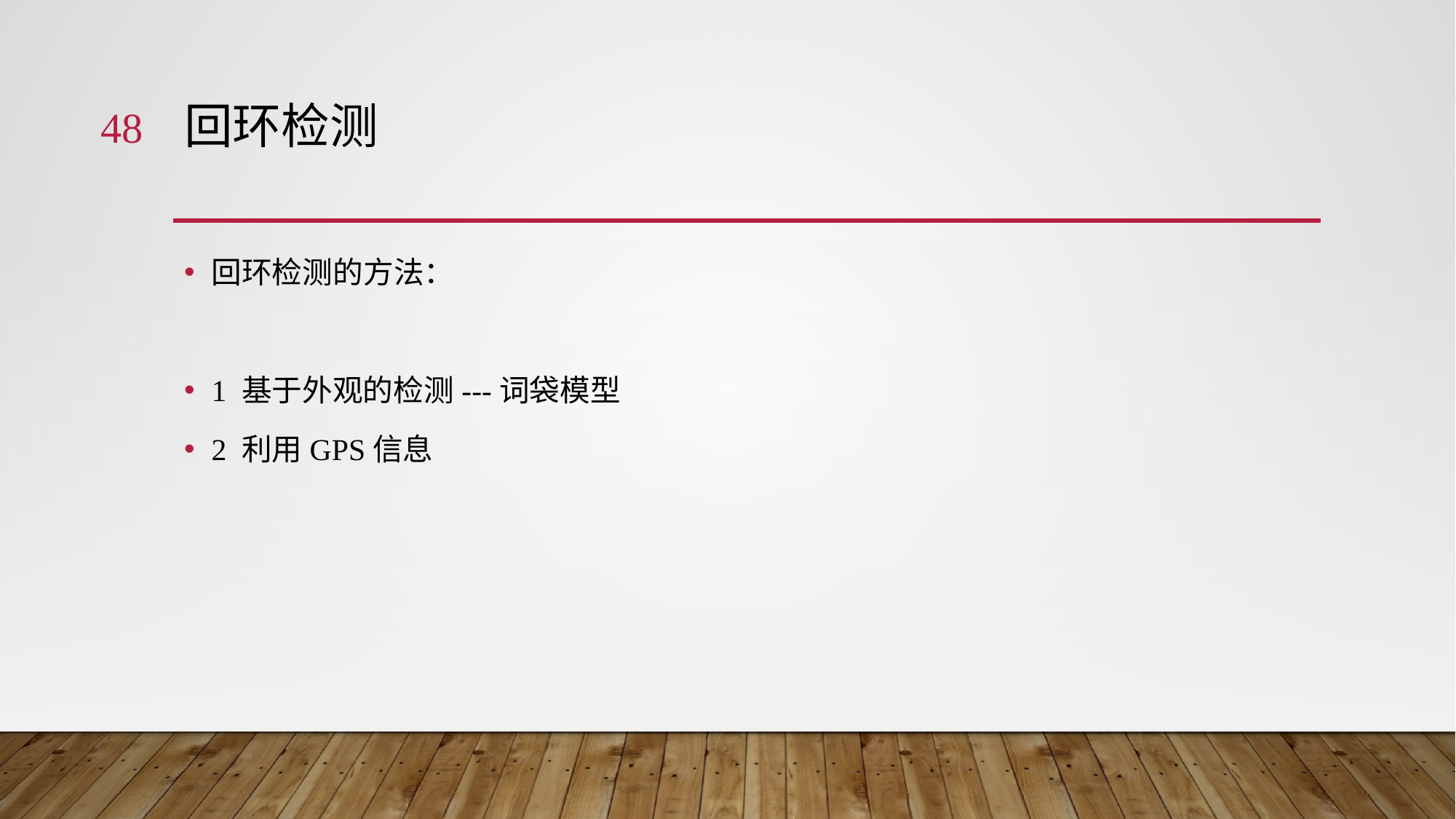

48
# 回环检测
回环检测的方法：

1 基于外观的检测---词袋模型
2 利用GPS信息